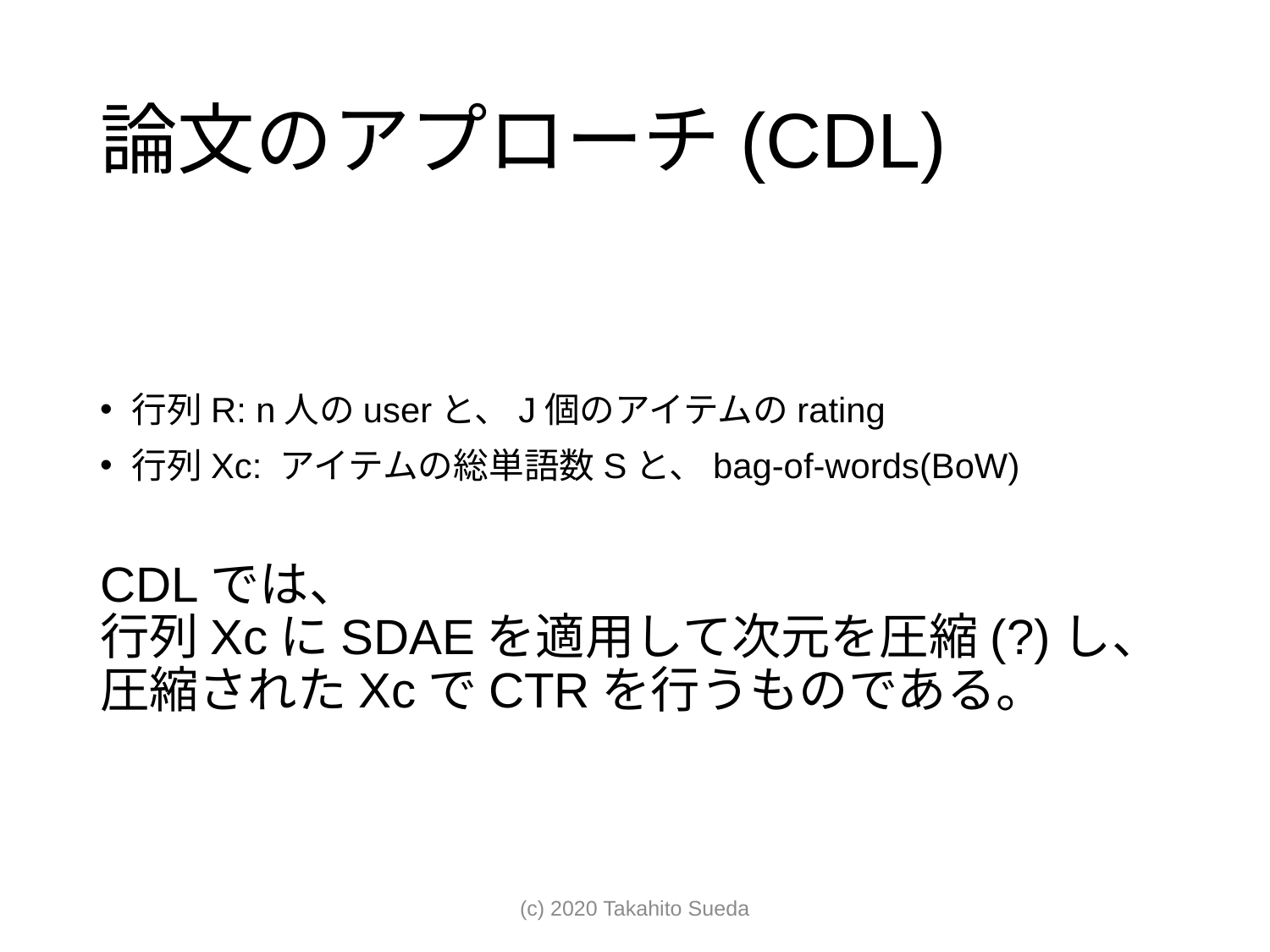

# 論文のアプローチ(CDL)
行列R: n人のuserと、J個のアイテムのrating
行列Xc: アイテムの総単語数Sと、bag-of-words(BoW)

CDLでは、
行列XcにSDAEを適用して次元を圧縮(?)し、
圧縮されたXcでCTRを行うものである。
(c) 2020 Takahito Sueda